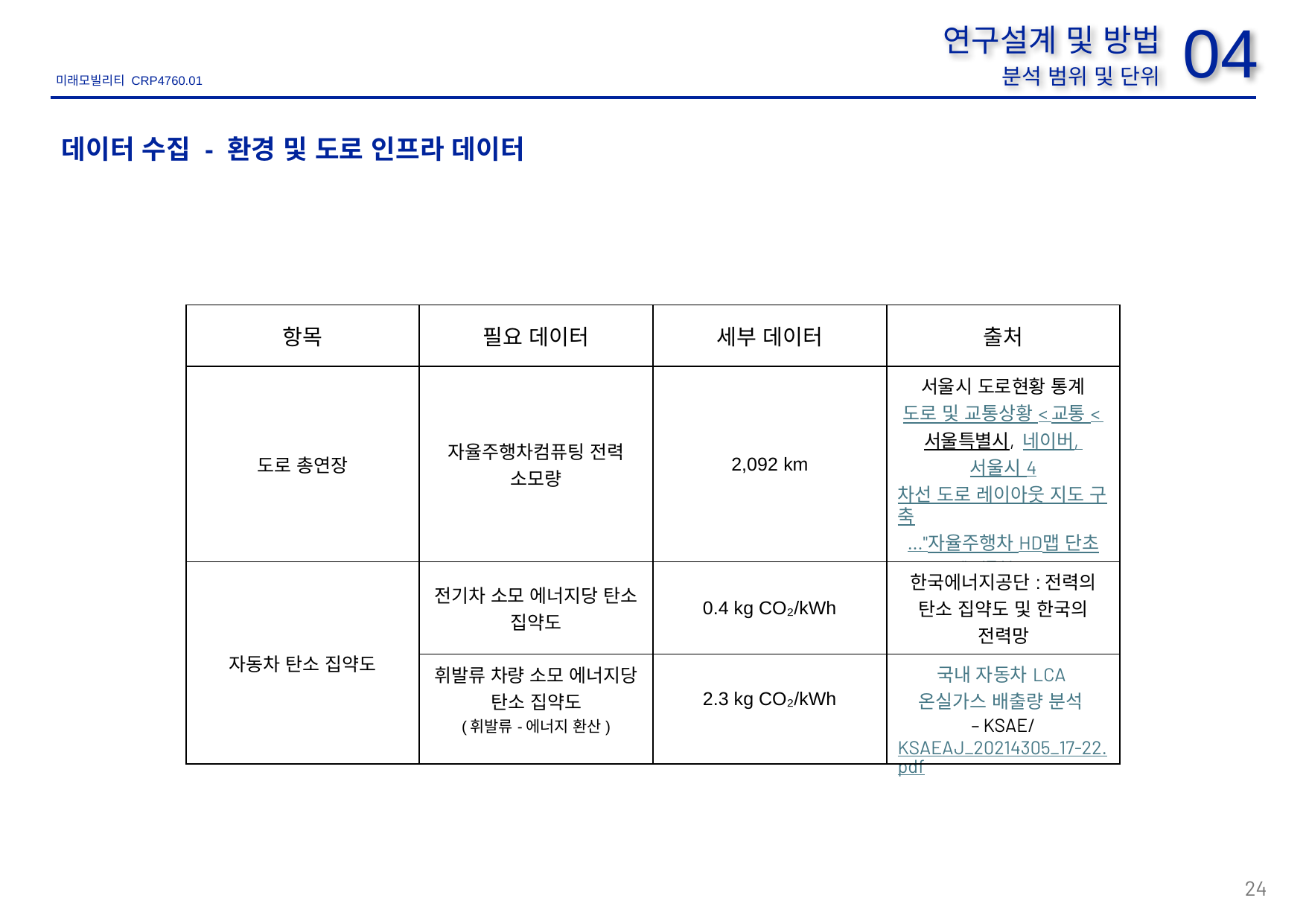

사진 대상지가 아닌 검토범위가 들어간 사진으로 교체
04
연구설계 및 방법
분석 범위 및 단위
데이터 수집 - 환경 및 도로 인프라 데이터
| 항목 | 필요 데이터 | 세부 데이터 | 출처 |
| --- | --- | --- | --- |
| 도로 총연장 | 자율주행차컴퓨팅 전력 소모량 | 2,092 km | 서울시 도로현황 통계 도로 및 교통상황 < 교통 < 서울특별시, 네이버, 서울시 4차선 도로 레이아웃 지도 구축..."자율주행차 HD맵 단초" - IT News |
| 자동차 탄소 집약도 | 전기차 소모 에너지당 탄소 집약도 | 0.4 kg CO₂/kWh | 한국에너지공단:전력의 탄소 집약도 및 한국의 전력망 |
|  | 휘발류 차량 소모 에너지당 탄소 집약도 (휘발류-에너지 환산) | 2.3 kg CO₂/kWh | 국내 자동차 LCA 온실가스 배출량 분석 – KSAE/ KSAEAJ\_20214305\_17-22.pdf |
24